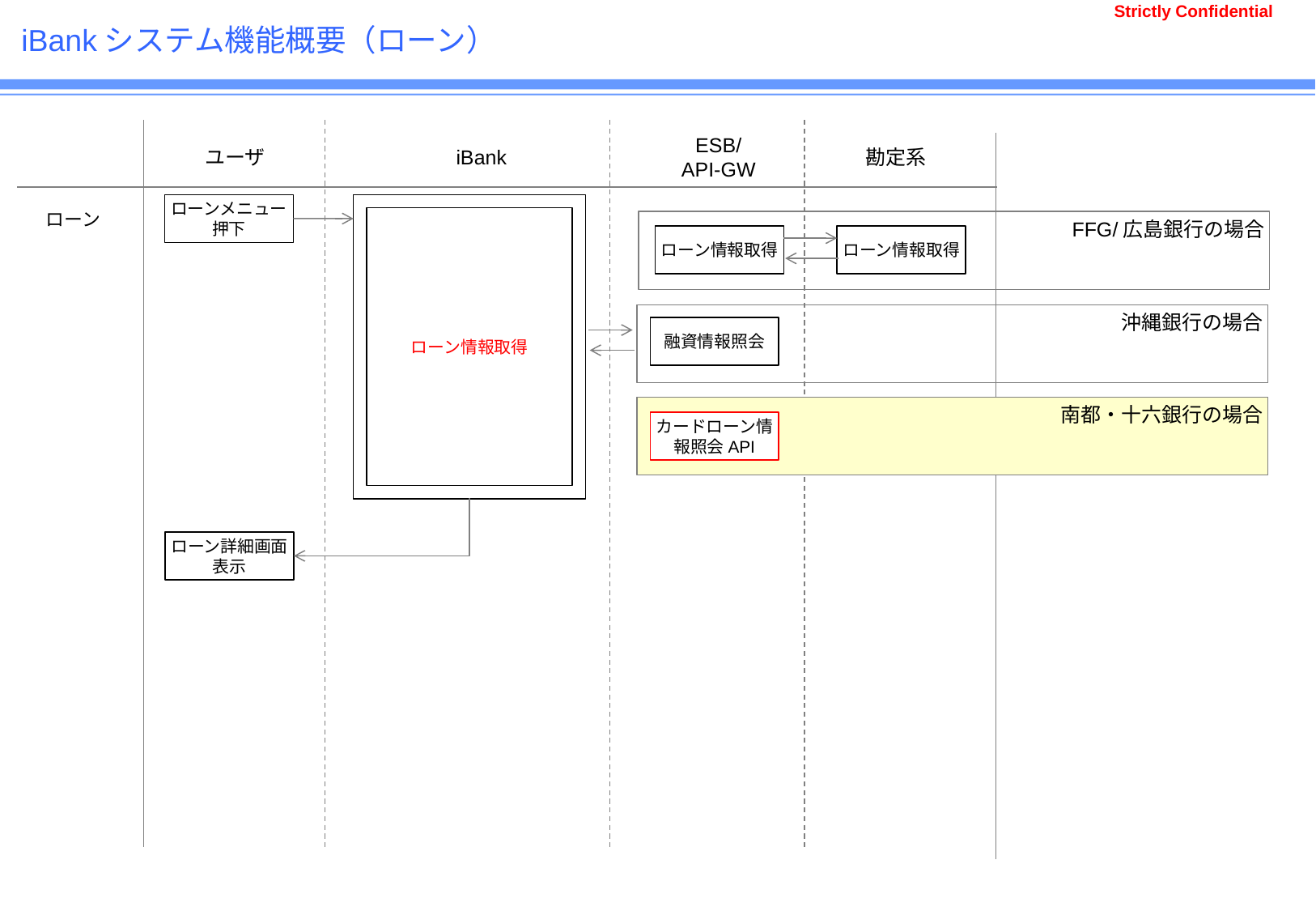

# iBankシステム機能概要（ローン）
ユーザ
iBank
ESB/
API-GW
勘定系
ローン情報取得
ローンメニュー
押下
ローン
FFG/広島銀行の場合
ローン情報取得
ローン情報取得
沖縄銀行の場合
融資情報照会
南都・十六銀行の場合
カードローン情報照会API
ローン詳細画面
表示